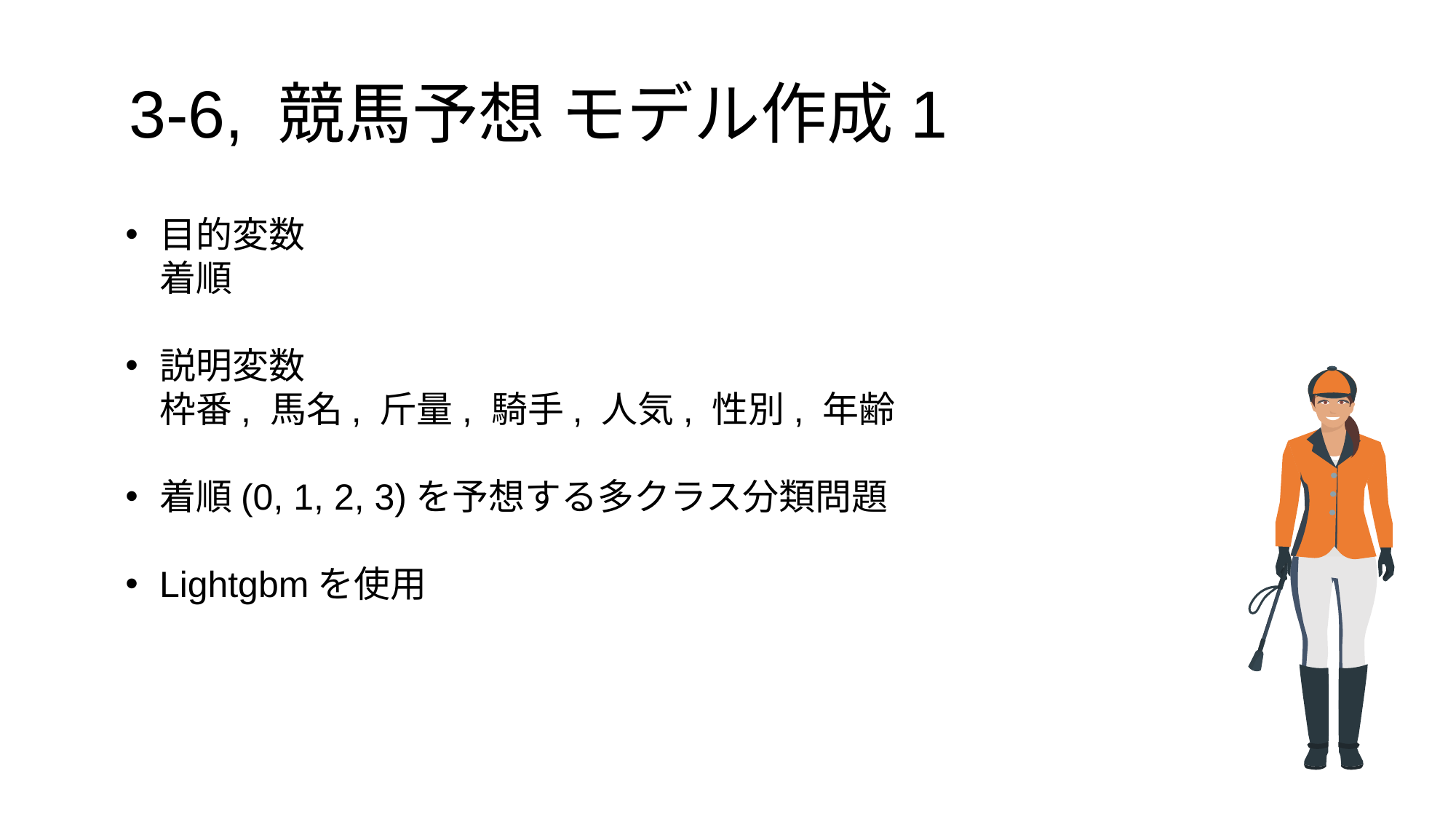

# 3-6, 競馬予想 モデル作成1
目的変数
着順

説明変数
枠番, 馬名, 斤量, 騎手, 人気, 性別, 年齢
着順(0, 1, 2, 3)を予想する多クラス分類問題

Lightgbmを使用